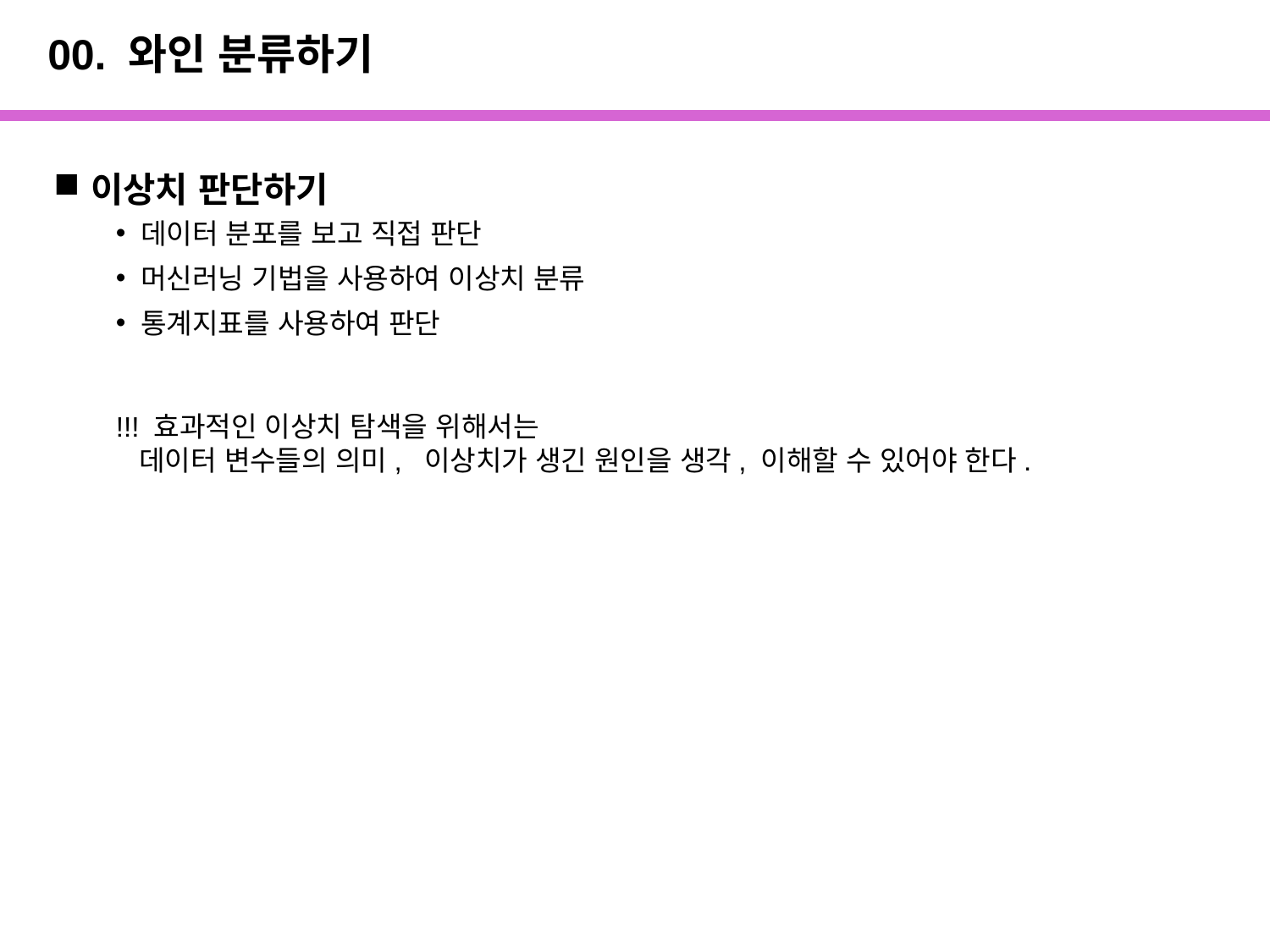

# 00. 와인 분류하기
이상치 판단하기
데이터 분포를 보고 직접 판단
머신러닝 기법을 사용하여 이상치 분류
통계지표를 사용하여 판단

!!! 효과적인 이상치 탐색을 위해서는
   데이터 변수들의 의미,  이상치가 생긴 원인을 생각, 이해할 수 있어야 한다.